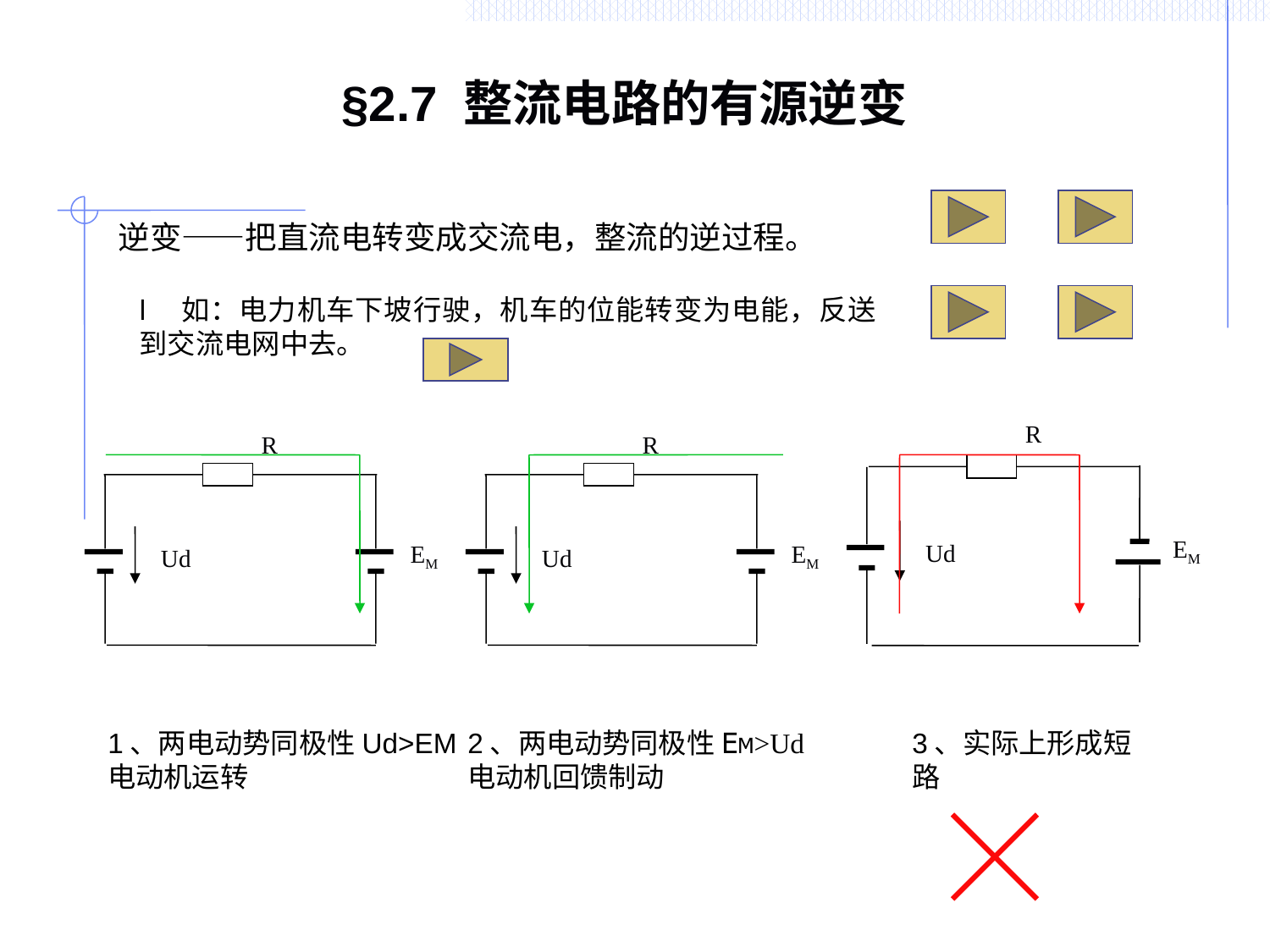

# §2.7 整流电路的有源逆变

逆变——把直流电转变成交流电，整流的逆过程。
l    如：电力机车下坡行驶，机车的位能转变为电能，反送到交流电网中去。

R

EM
Ud

R

EM
Ud

R

EM
Ud

1、两电动势同极性Ud>EM
电动机运转
2、两电动势同极性EM>Ud
电动机回馈制动
3、实际上形成短路